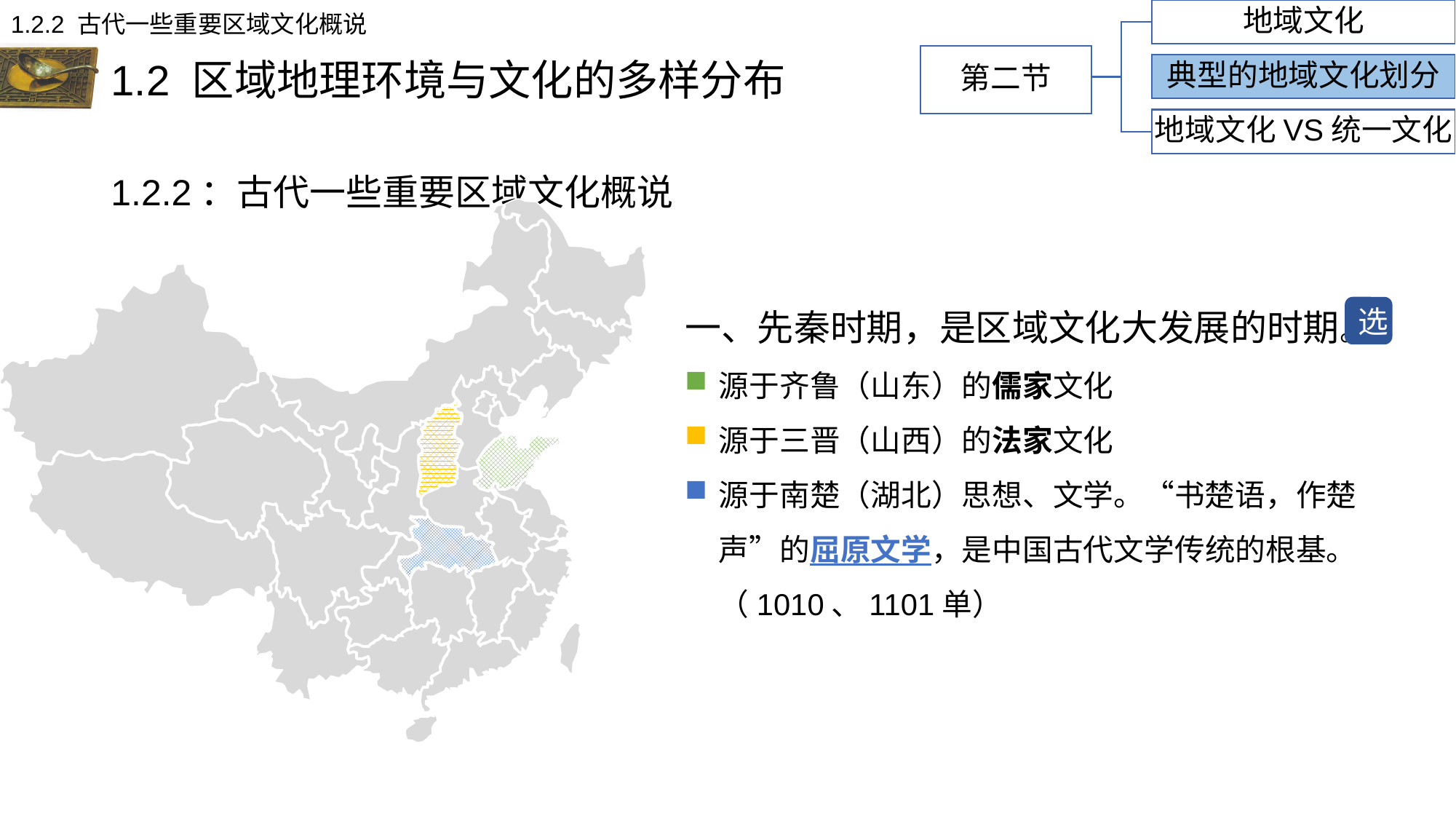

1.2.2 古代一些重要区域文化概说
地域文化

# 1.2 区域地理环境与文化的多样分布
第二节
典型的地域文化划分

地域文化VS统一文化
1.2.2：古代一些重要区域文化概说

一、先秦时期，是区域文化大发展的时期。
源于齐鲁（山东）的儒家文化
源于三晋（山西）的法家文化
源于南楚（湖北）思想、文学。“书楚语，作楚声”的屈原文学，是中国古代文学传统的根基。（1010、1101单）
选
55